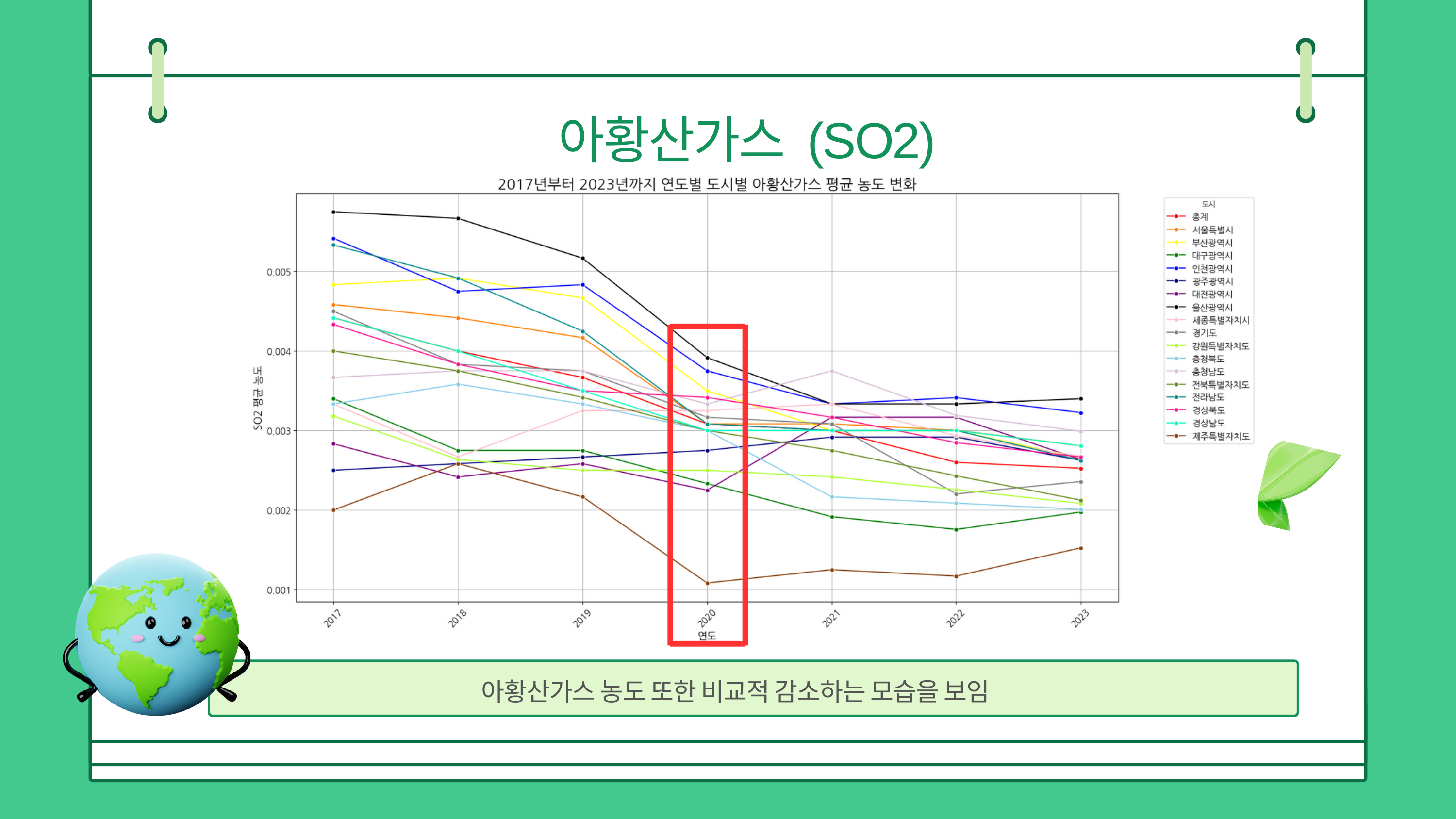

아황산가스 (SO2)

아황산가스 농도 또한 비교적 감소하는 모습을 보임